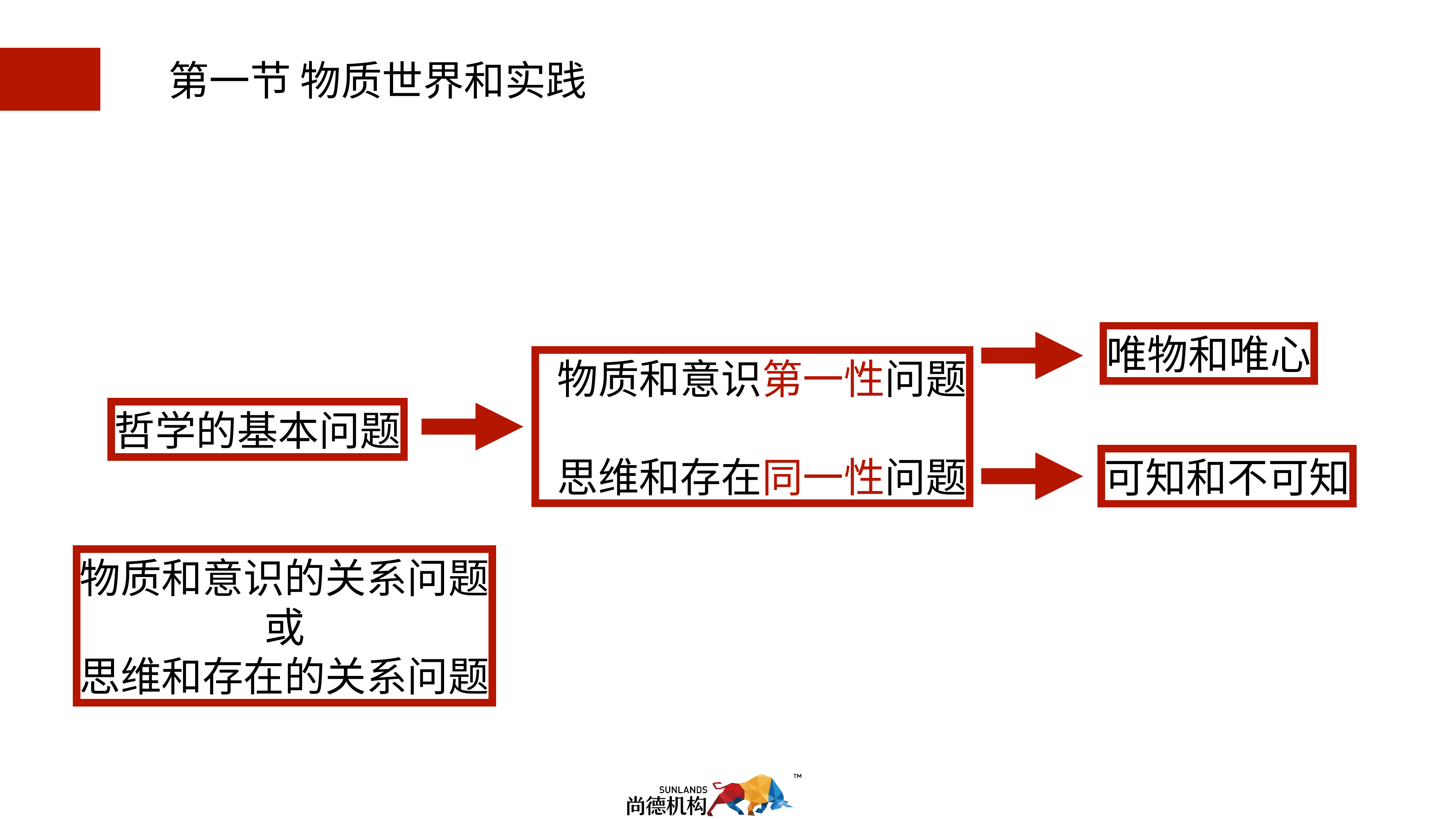

第一节 物质世界和实践
唯物和唯心
 物质和意识第一性问题

 思维和存在同一性问题

哲学的基本问题

可知和不可知

物质和意识的关系问题
或
思维和存在的关系问题